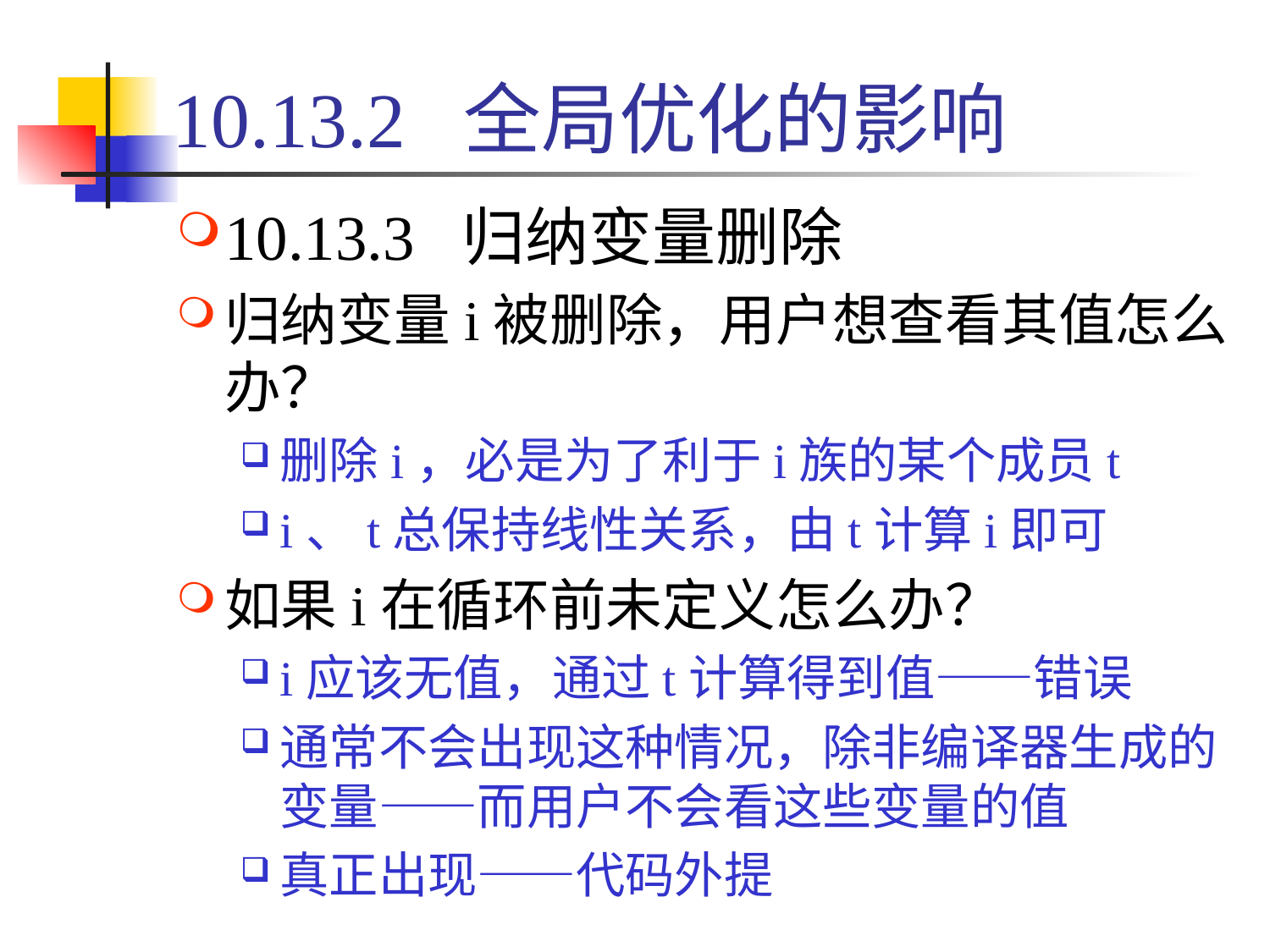

# 10.13.2  全局优化的影响
10.13.3  归纳变量删除
归纳变量i被删除，用户想查看其值怎么办？
删除i，必是为了利于i族的某个成员t
i、t总保持线性关系，由t计算i即可
如果i在循环前未定义怎么办？
i应该无值，通过t计算得到值——错误
通常不会出现这种情况，除非编译器生成的变量——而用户不会看这些变量的值
真正出现——代码外提